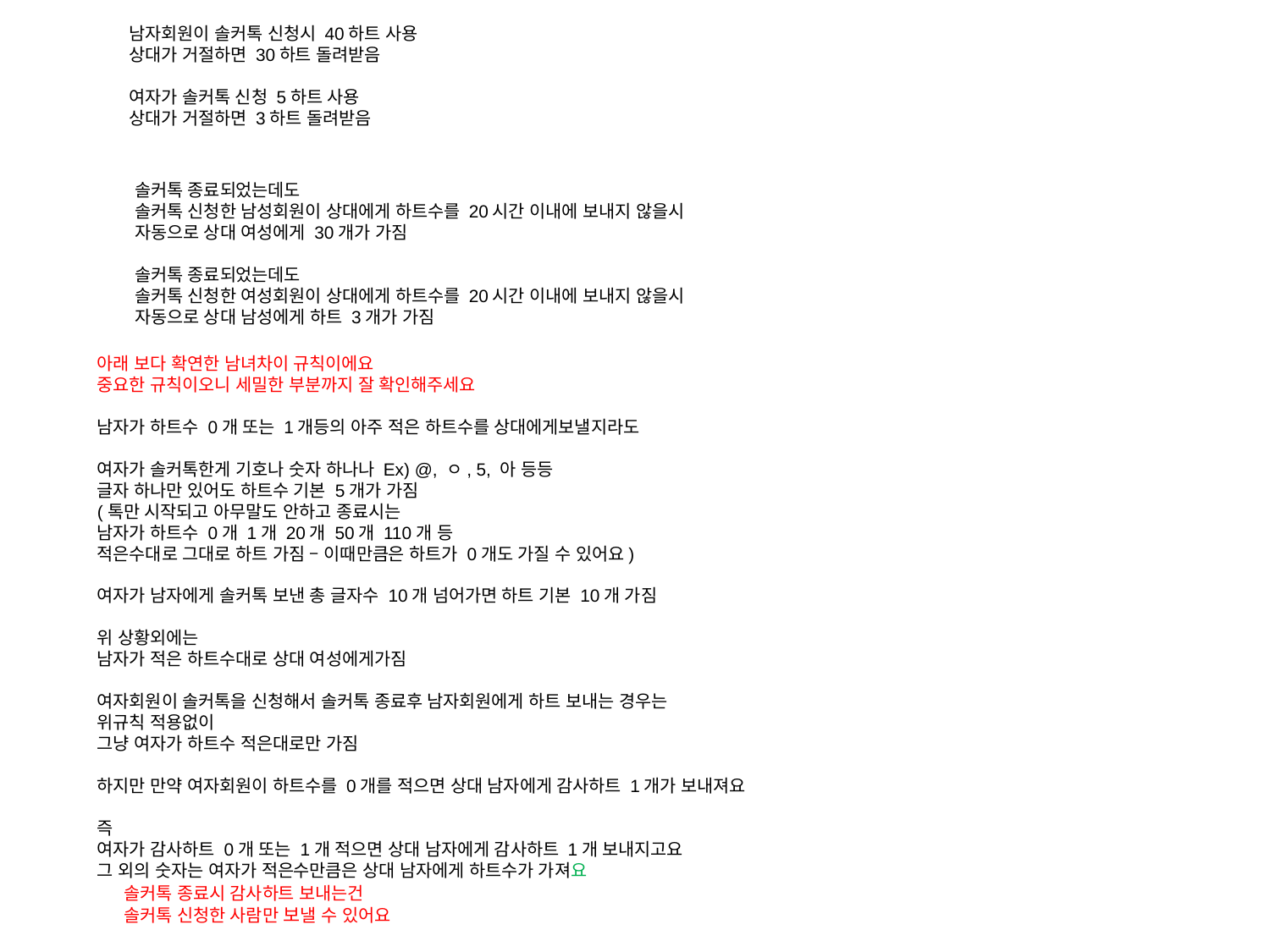

남자회원이 솔커톡 신청시 40하트 사용
상대가 거절하면 30하트 돌려받음

여자가 솔커톡 신청 5하트 사용
상대가 거절하면 3하트 돌려받음
솔커톡 종료되었는데도
솔커톡 신청한 남성회원이 상대에게 하트수를 20시간 이내에 보내지 않을시
자동으로 상대 여성에게 30개가 가짐

솔커톡 종료되었는데도
솔커톡 신청한 여성회원이 상대에게 하트수를 20시간 이내에 보내지 않을시
자동으로 상대 남성에게 하트 3개가 가짐
아래 보다 확연한 남녀차이 규칙이에요
중요한 규칙이오니 세밀한 부분까지 잘 확인해주세요

남자가 하트수 0개 또는 1개등의 아주 적은 하트수를 상대에게보낼지라도

여자가 솔커톡한게 기호나 숫자 하나나 Ex) @, ㅇ, 5, 아 등등
글자 하나만 있어도 하트수 기본 5개가 가짐
(톡만 시작되고 아무말도 안하고 종료시는
남자가 하트수 0개 1개 20개 50개 110개 등
적은수대로 그대로 하트 가짐 – 이때만큼은 하트가 0개도 가질 수 있어요)

여자가 남자에게 솔커톡 보낸 총 글자수 10개 넘어가면 하트 기본 10개 가짐

위 상황외에는
남자가 적은 하트수대로 상대 여성에게가짐

여자회원이 솔커톡을 신청해서 솔커톡 종료후 남자회원에게 하트 보내는 경우는
위규칙 적용없이
그냥 여자가 하트수 적은대로만 가짐

하지만 만약 여자회원이 하트수를 0개를 적으면 상대 남자에게 감사하트 1개가 보내져요

즉
여자가 감사하트 0개 또는 1개 적으면 상대 남자에게 감사하트 1개 보내지고요
그 외의 숫자는 여자가 적은수만큼은 상대 남자에게 하트수가 가져요

솔커톡 종료시 감사하트 보내는건
솔커톡 신청한 사람만 보낼 수 있어요